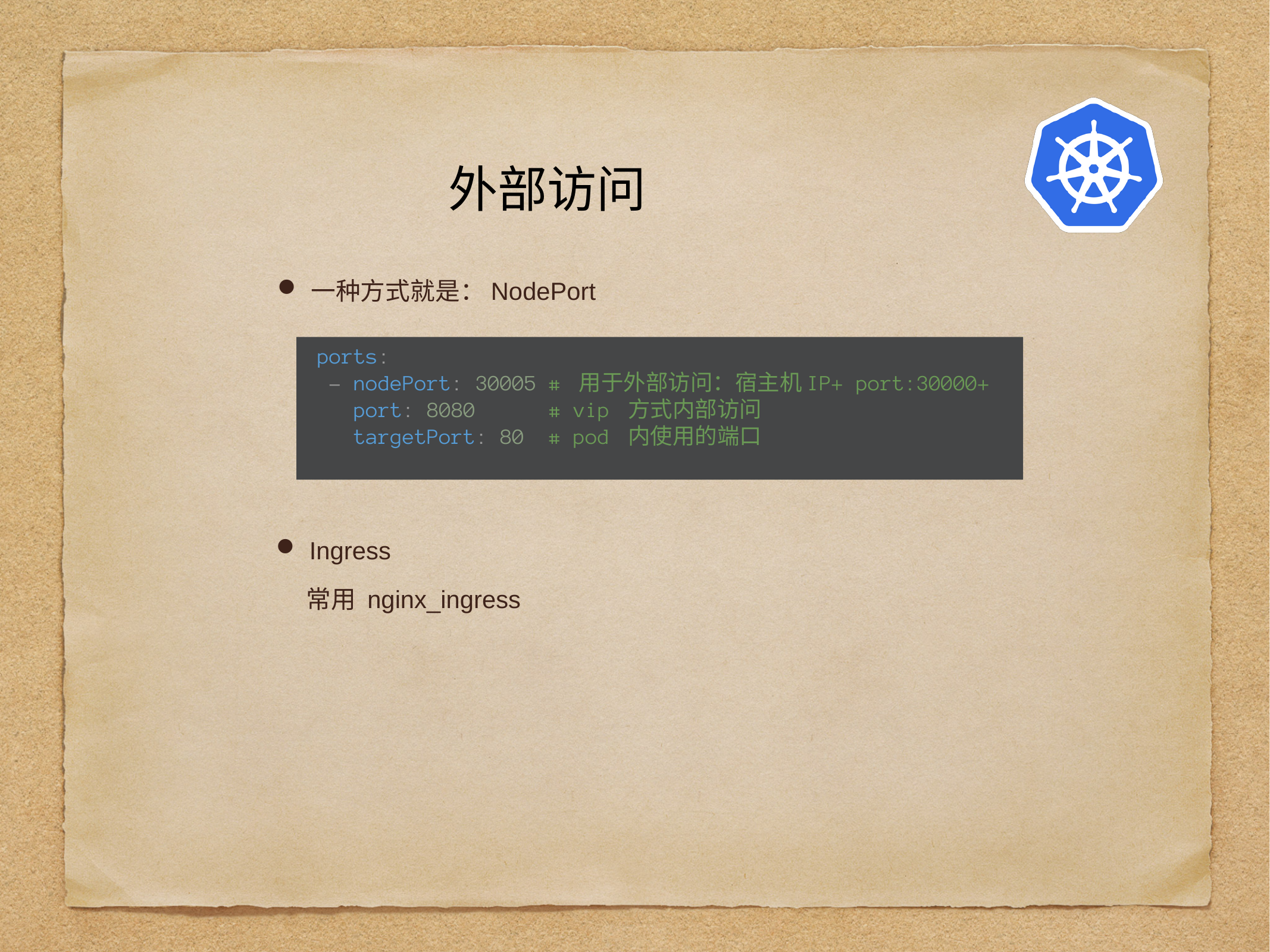

# 外部访问
一种方式就是：NodePort
 ports:
  - nodePort: 30005 # 用于外部访问：宿主机IP+ port:30000+
    port: 8080      # vip 方式内部访问
    targetPort: 80  # pod 内使用的端口

Ingress
常用 nginx_ingress